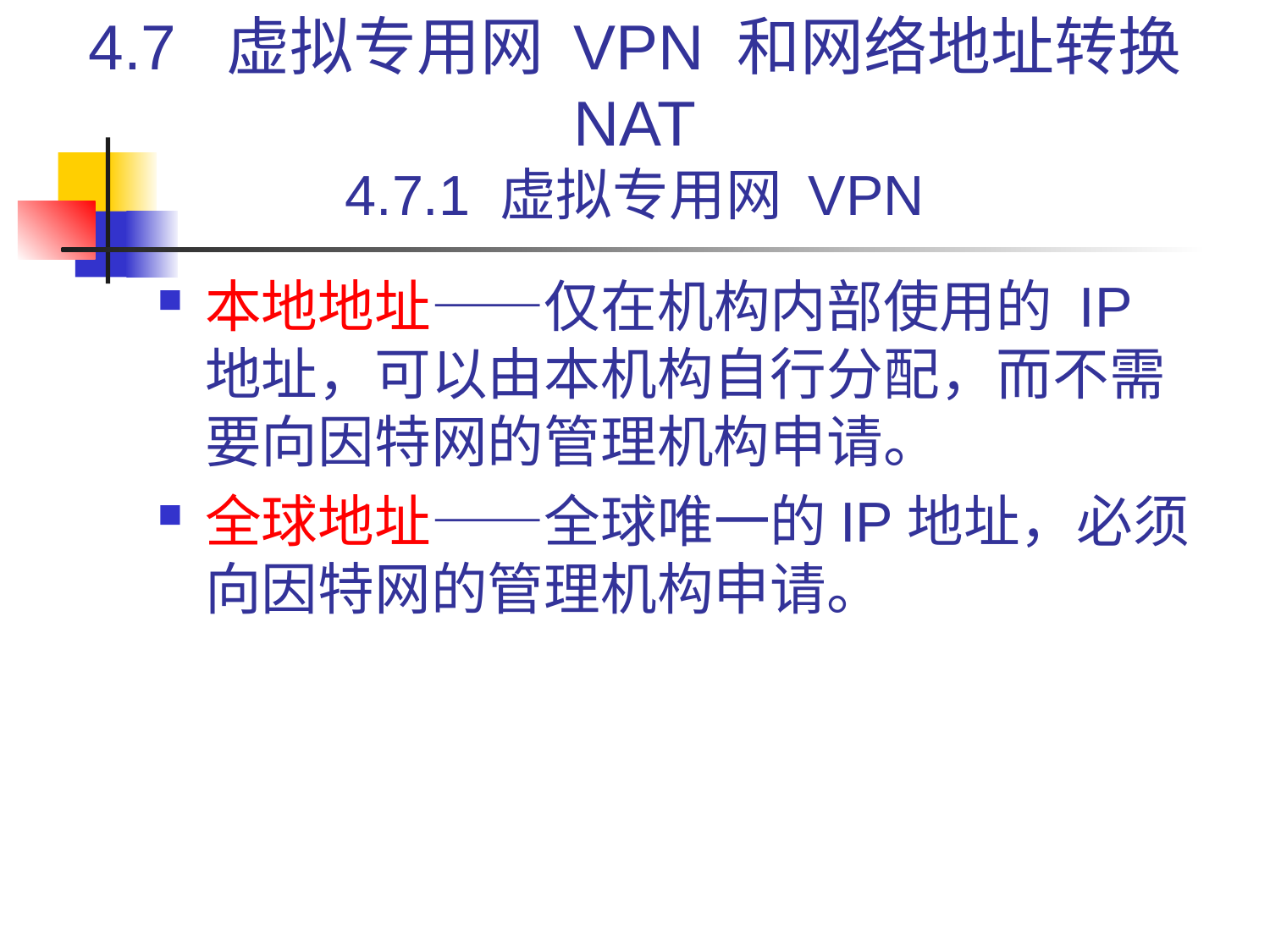

# 4.7  虚拟专用网 VPN 和网络地址转换 NAT 4.7.1 虚拟专用网 VPN
本地地址——仅在机构内部使用的 IP 地址，可以由本机构自行分配，而不需要向因特网的管理机构申请。
全球地址——全球唯一的IP地址，必须向因特网的管理机构申请。